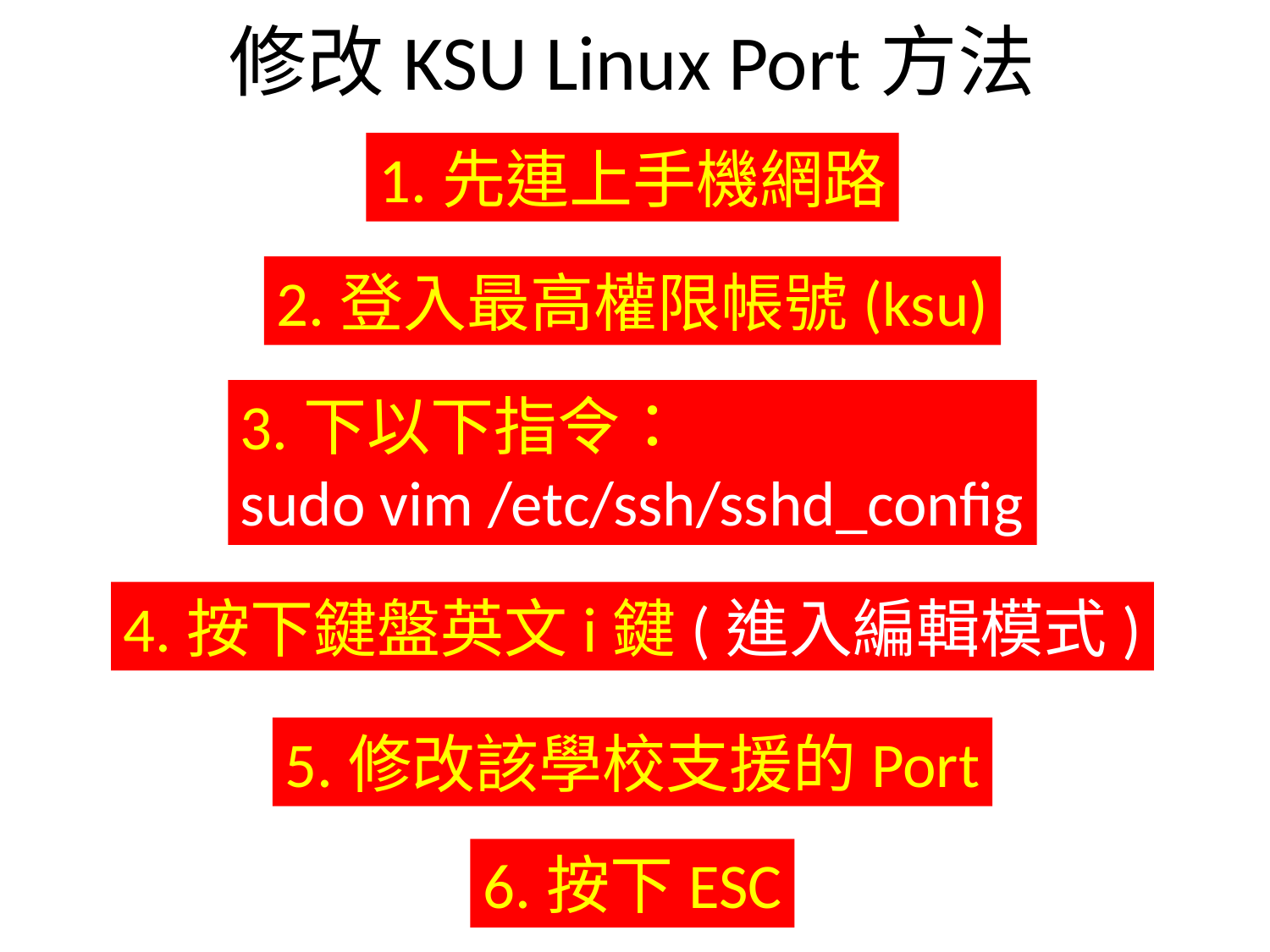

# 修改KSU Linux Port方法
1.先連上手機網路
2.登入最高權限帳號(ksu)
3.下以下指令：
sudo vim /etc/ssh/sshd_config
4.按下鍵盤英文i鍵(進入編輯模式)
5.修改該學校支援的Port
6.按下ESC